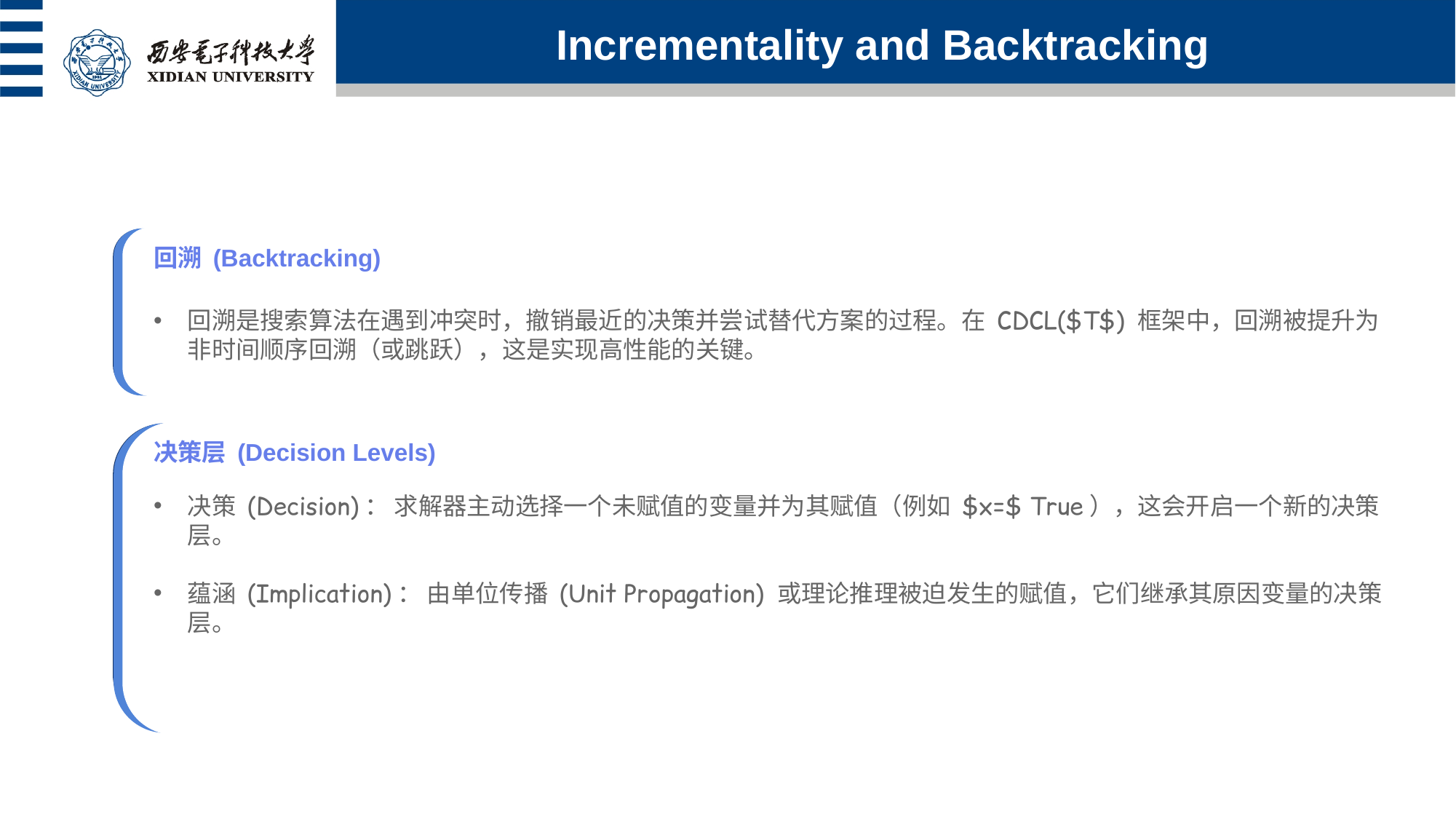

Incrementality and Backtracking

回溯 (Backtracking)

回溯是搜索算法在遇到冲突时，撤销最近的决策并尝试替代方案的过程。在 CDCL($T$) 框架中，回溯被提升为非时间顺序回溯（或跳跃），这是实现高性能的关键。

决策层 (Decision Levels)

决策 (Decision)： 求解器主动选择一个未赋值的变量并为其赋值（例如 $x=$ True），这会开启一个新的决策层。

蕴涵 (Implication)： 由单位传播 (Unit Propagation) 或理论推理被迫发生的赋值，它们继承其原因变量的决策层。